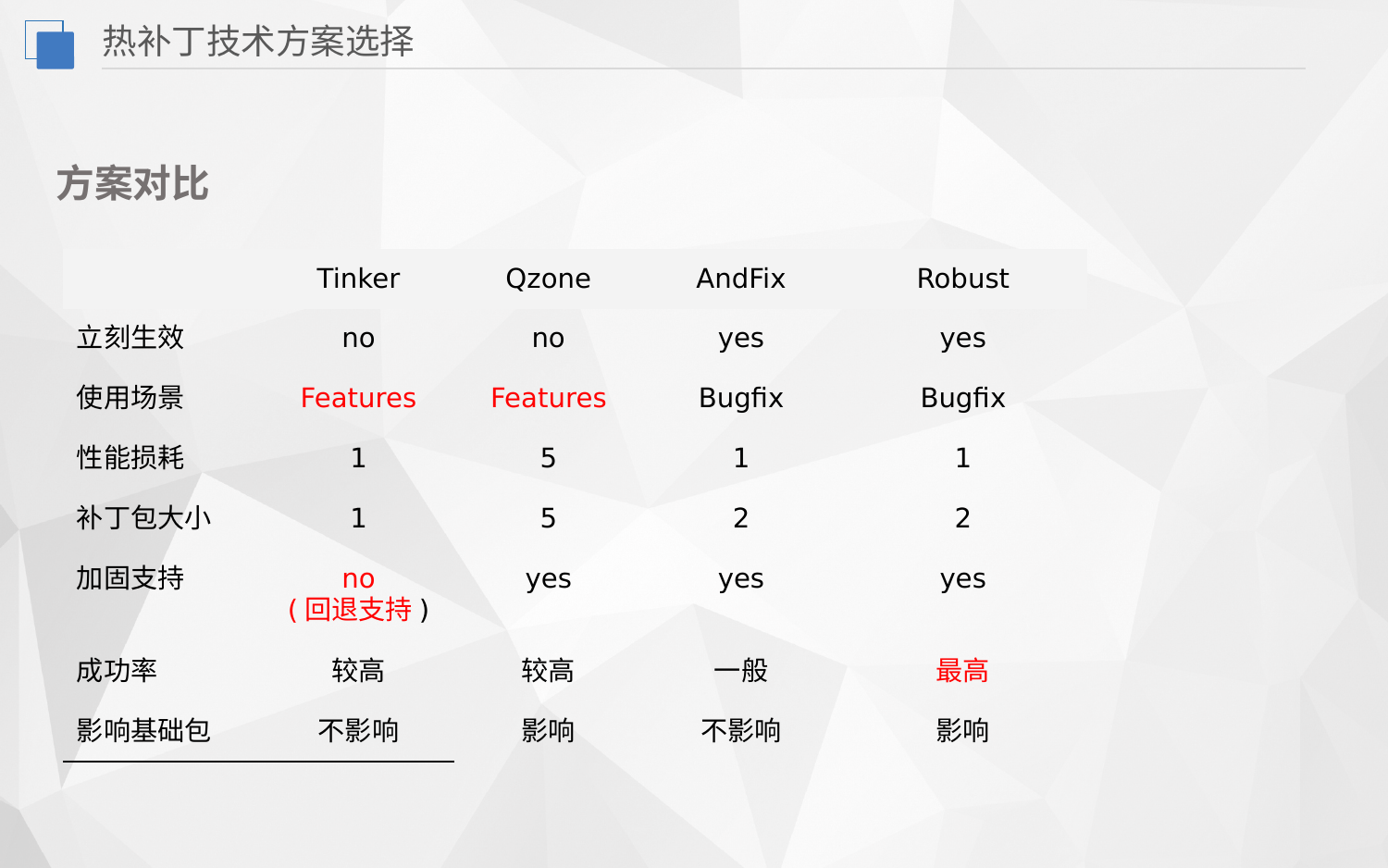

热补丁技术方案选择

方案对比
|  | Tinker | Qzone | AndFix | Robust |
| --- | --- | --- | --- | --- |
| 立刻生效 | no | no | yes | yes |
| 使用场景 | Features | Features | Bugfix | Bugfix |
| 性能损耗 | 1 | 5 | 1 | 1 |
| 补丁包大小 | 1 | 5 | 2 | 2 |
| 加固支持 | no (回退支持) | yes | yes | yes |
| 成功率 | 较高 | 较高 | 一般 | 最高 |
| 影响基础包 | 不影响 | 影响 | 不影响 | 影响 |